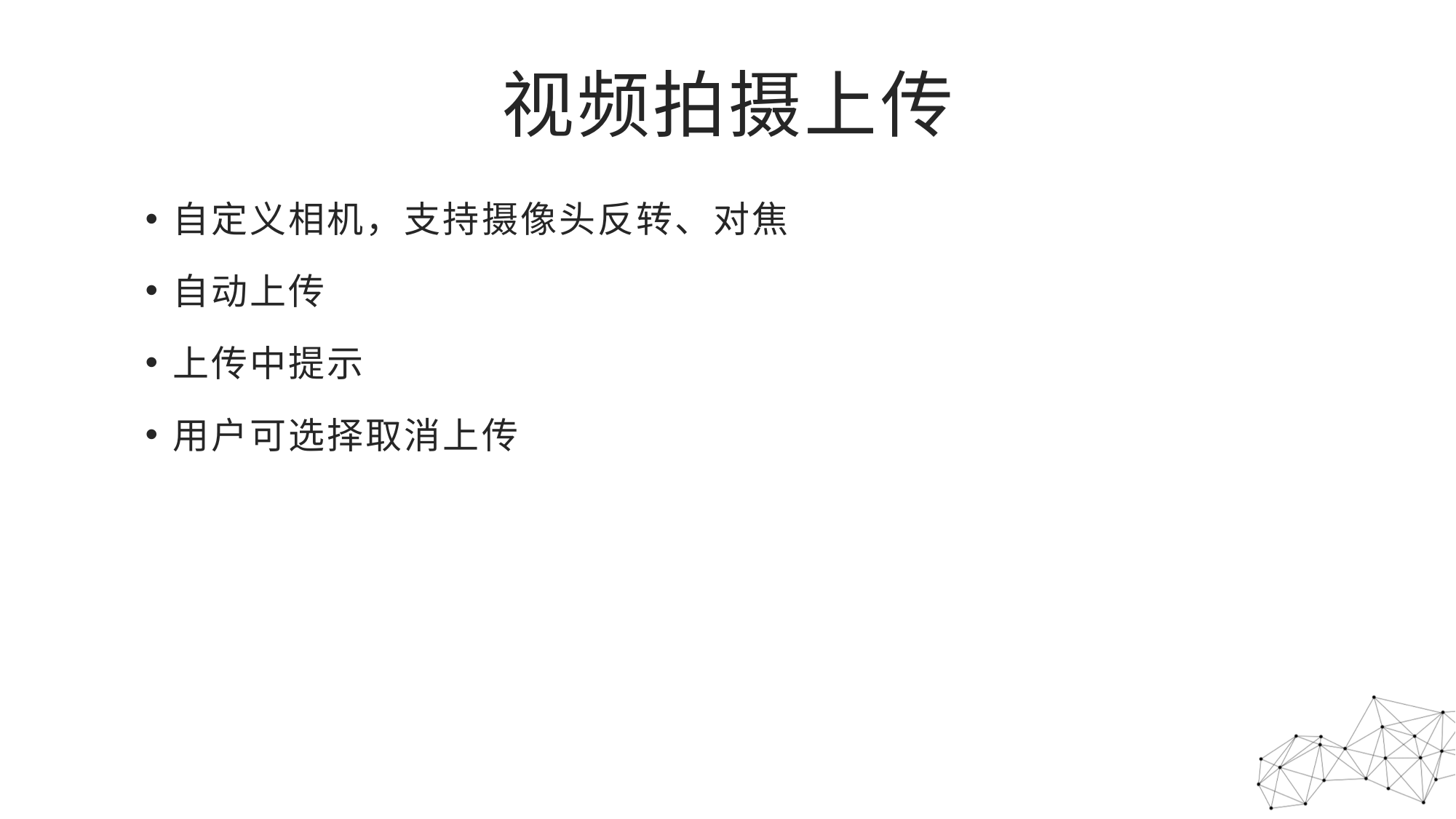

# 视频拍摄上传
自定义相机，支持摄像头反转、对焦
自动上传
上传中提示
用户可选择取消上传